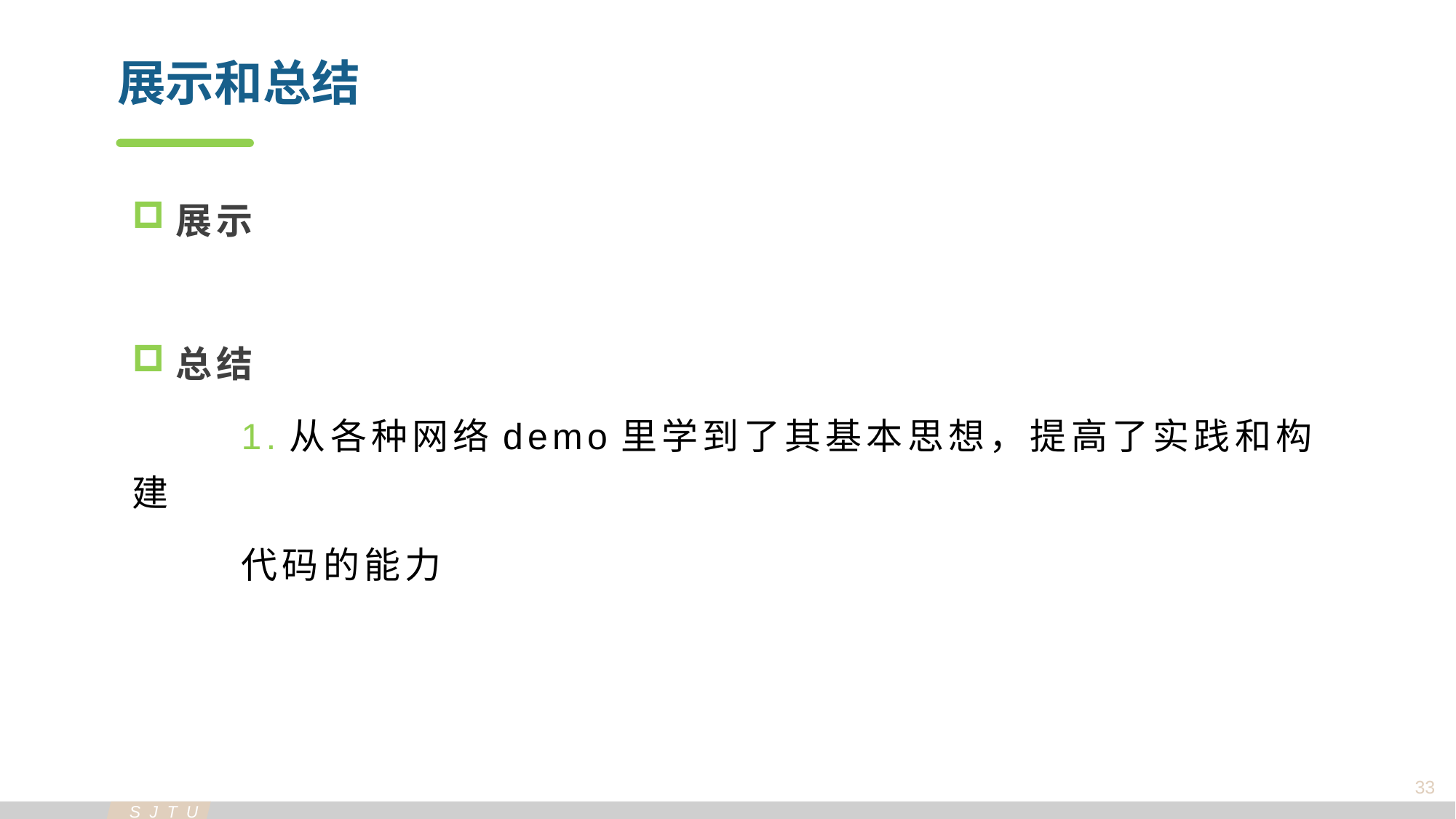

展示和总结
展示

总结
	1.从各种网络demo里学到了其基本思想，提高了实践和构建
	代码的能力

33